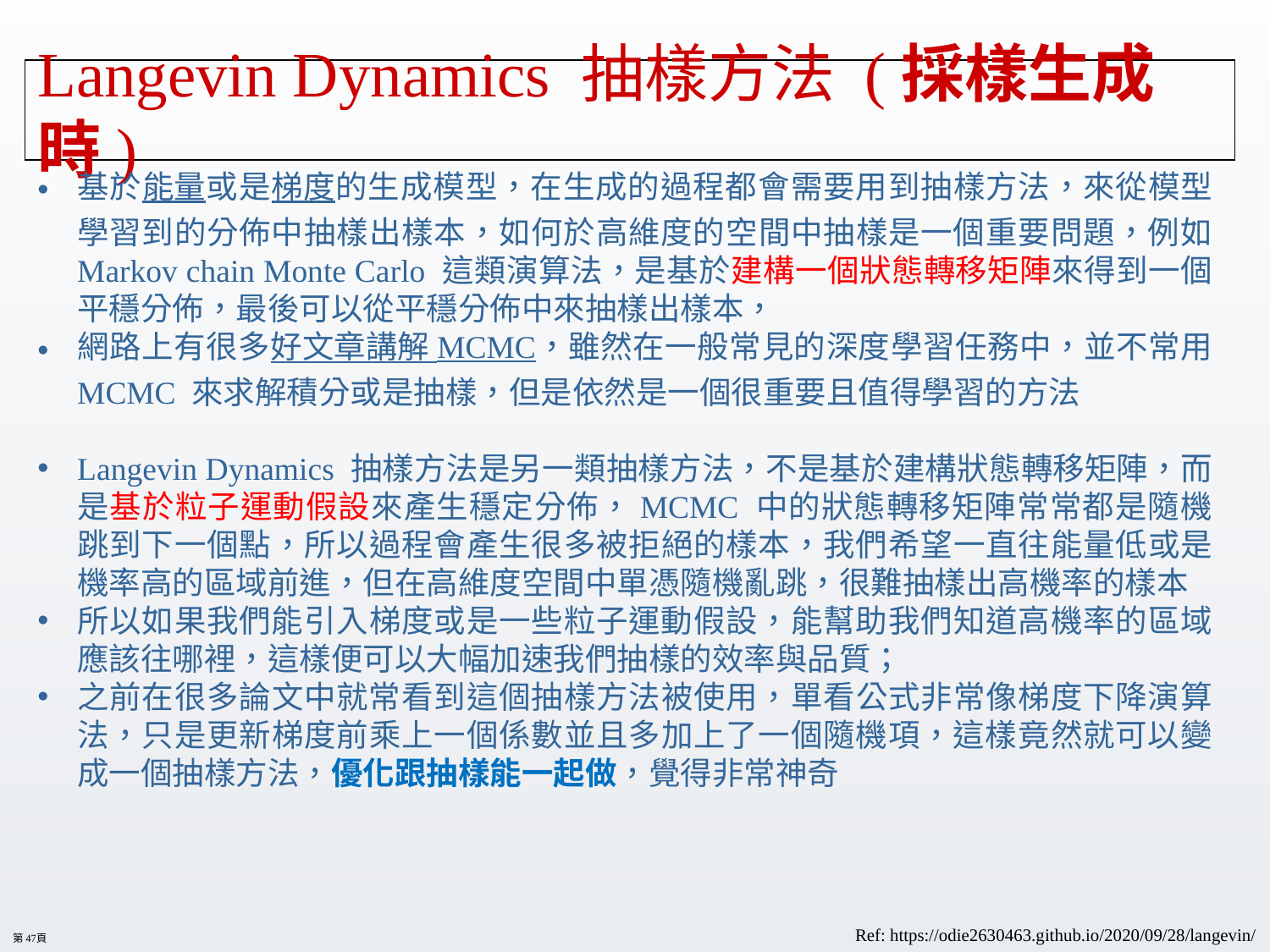

# Langevin Dynamics 抽樣方法 (採樣生成時)
基於能量或是梯度的生成模型，在生成的過程都會需要用到抽樣方法，來從模型學習到的分佈中抽樣出樣本，如何於高維度的空間中抽樣是一個重要問題，例如 Markov chain Monte Carlo 這類演算法，是基於建構一個狀態轉移矩陣來得到一個平穩分佈，最後可以從平穩分佈中來抽樣出樣本，
網路上有很多好文章講解 MCMC，雖然在一般常見的深度學習任務中，並不常用 MCMC 來求解積分或是抽樣，但是依然是一個很重要且值得學習的方法

Langevin Dynamics 抽樣方法是另一類抽樣方法，不是基於建構狀態轉移矩陣，而是基於粒子運動假設來產生穩定分佈，MCMC 中的狀態轉移矩陣常常都是隨機跳到下一個點，所以過程會產生很多被拒絕的樣本，我們希望一直往能量低或是機率高的區域前進，但在高維度空間中單憑隨機亂跳，很難抽樣出高機率的樣本
所以如果我們能引入梯度或是一些粒子運動假設，能幫助我們知道高機率的區域應該往哪裡，這樣便可以大幅加速我們抽樣的效率與品質；
之前在很多論文中就常看到這個抽樣方法被使用，單看公式非常像梯度下降演算法，只是更新梯度前乘上一個係數並且多加上了一個隨機項，這樣竟然就可以變成一個抽樣方法，優化跟抽樣能一起做，覺得非常神奇

Ref: https://odie2630463.github.io/2020/09/28/langevin/